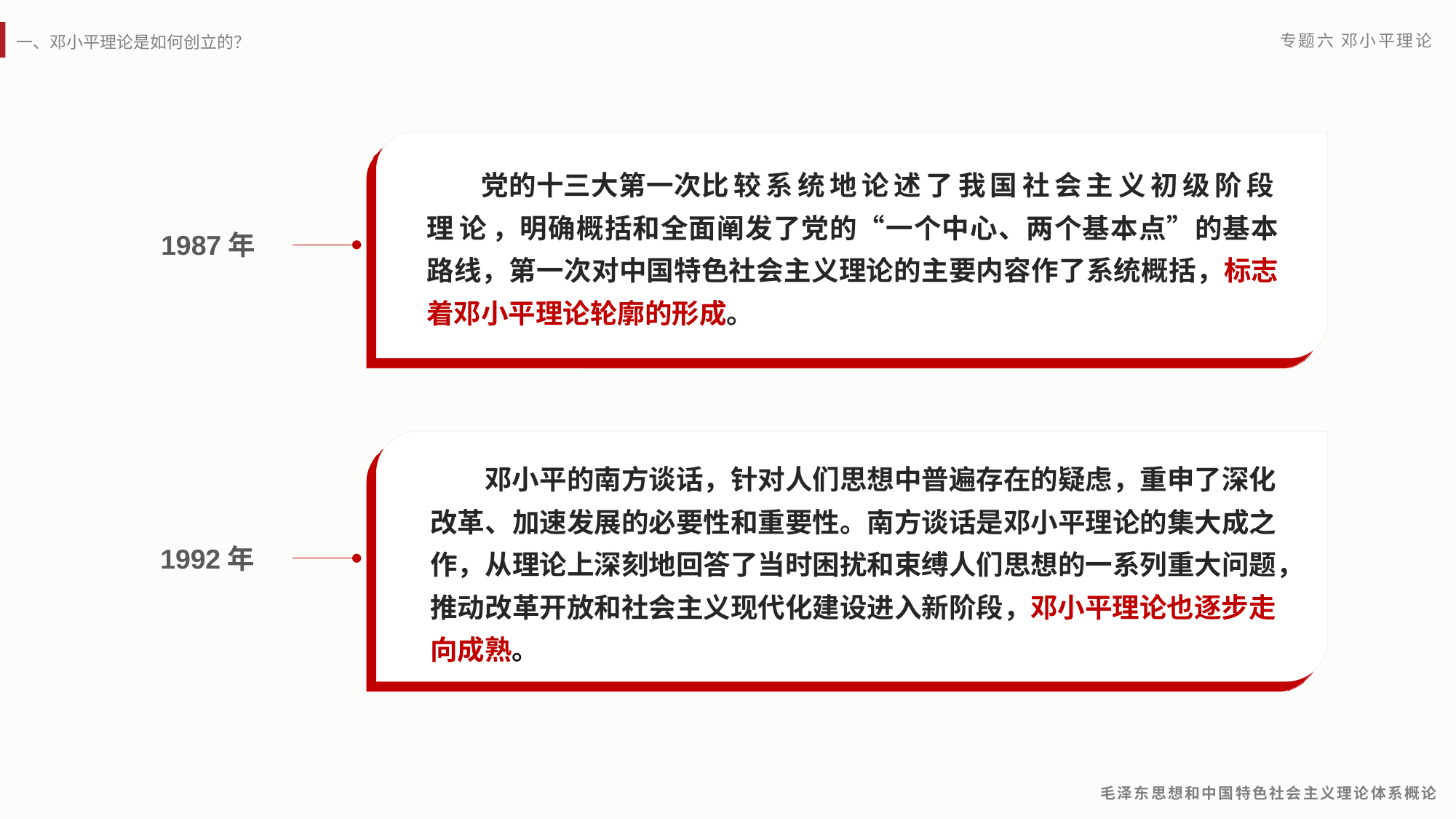

党的十三大第一次比较系统地论述了我国社会主义初级阶段理论，明确概括和全面阐发了党的“一个中心、两个基本点”的基本路线，第一次对中国特色社会主义理论的主要内容作了系统概括，标志着邓小平理论轮廓的形成。
1987年

邓小平的南方谈话，针对人们思想中普遍存在的疑虑，重申了深化改革、加速发展的必要性和重要性。南方谈话是邓小平理论的集大成之作，从理论上深刻地回答了当时困扰和束缚人们思想的一系列重大问题，推动改革开放和社会主义现代化建设进入新阶段，邓小平理论也逐步走向成熟。
1992年